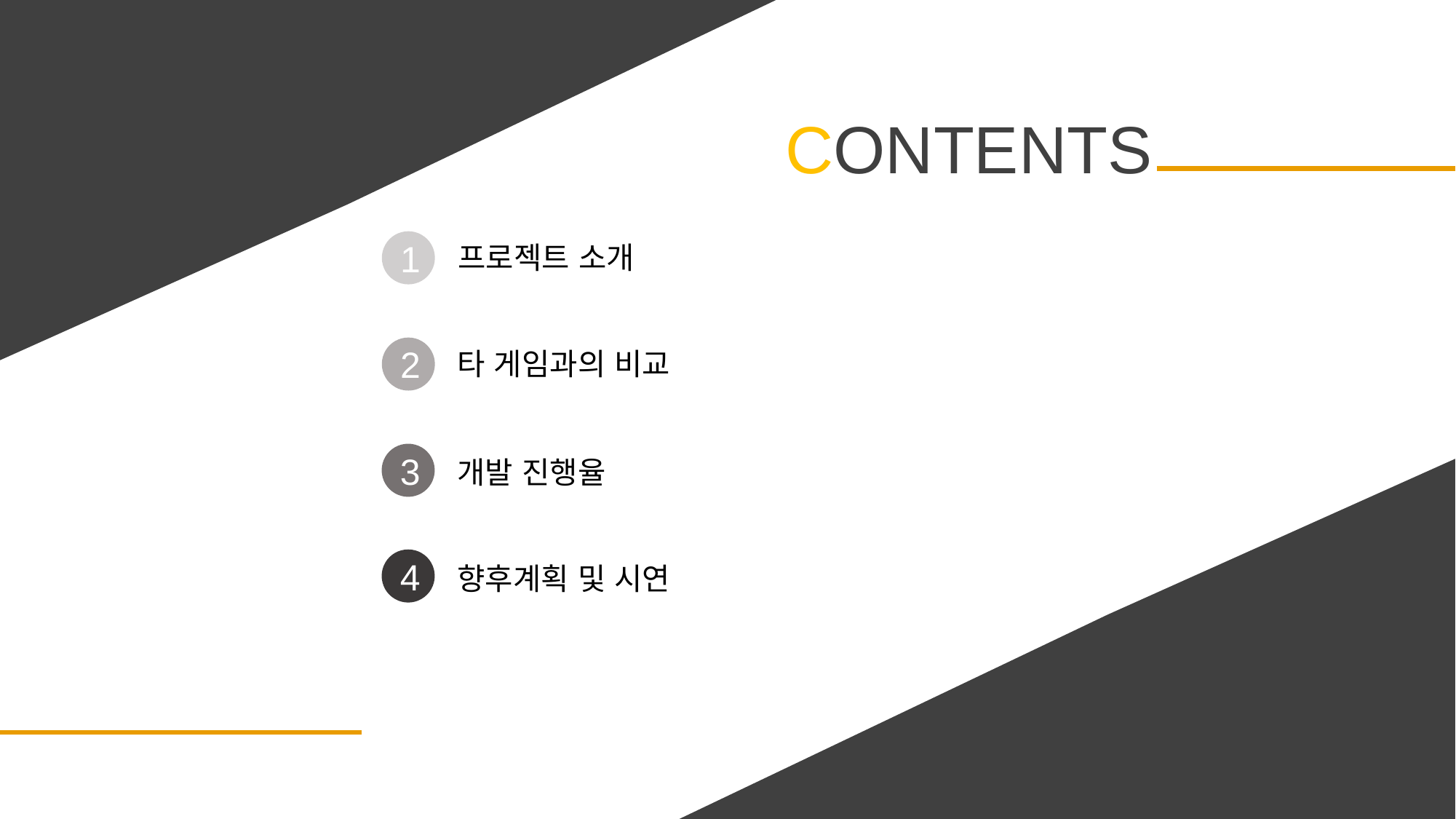

CONTENTS
1
프로젝트 소개
2
타 게임과의 비교
3
개발 진행율

4
향후계획 및 시연